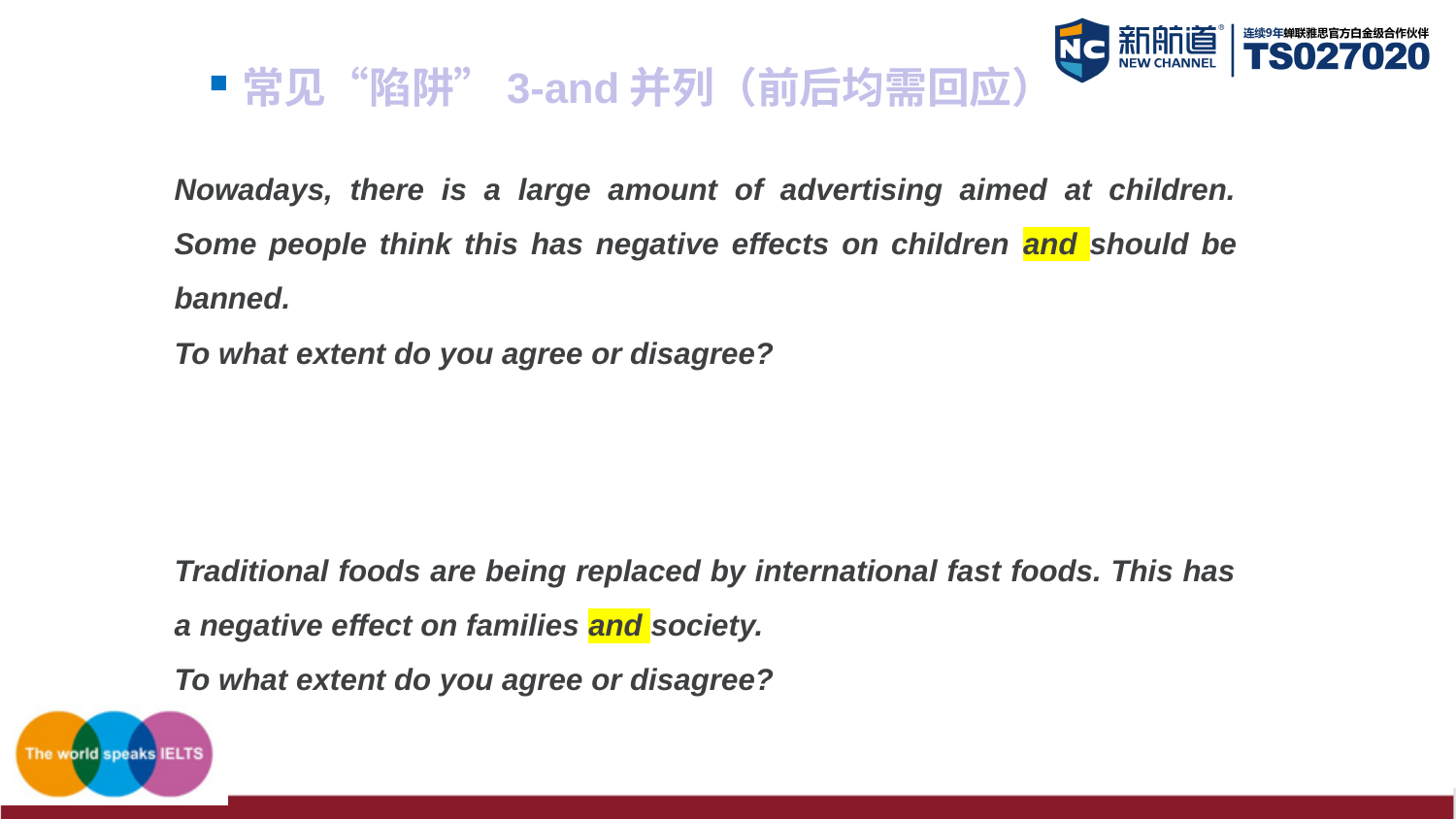

常见“陷阱”3-and并列（前后均需回应）

Nowadays, there is a large amount of advertising aimed at children. Some people think this has negative effects on children and should be banned.
To what extent do you agree or disagree?

Traditional foods are being replaced by international fast foods. This has a negative effect on families and society.
To what extent do you agree or disagree?